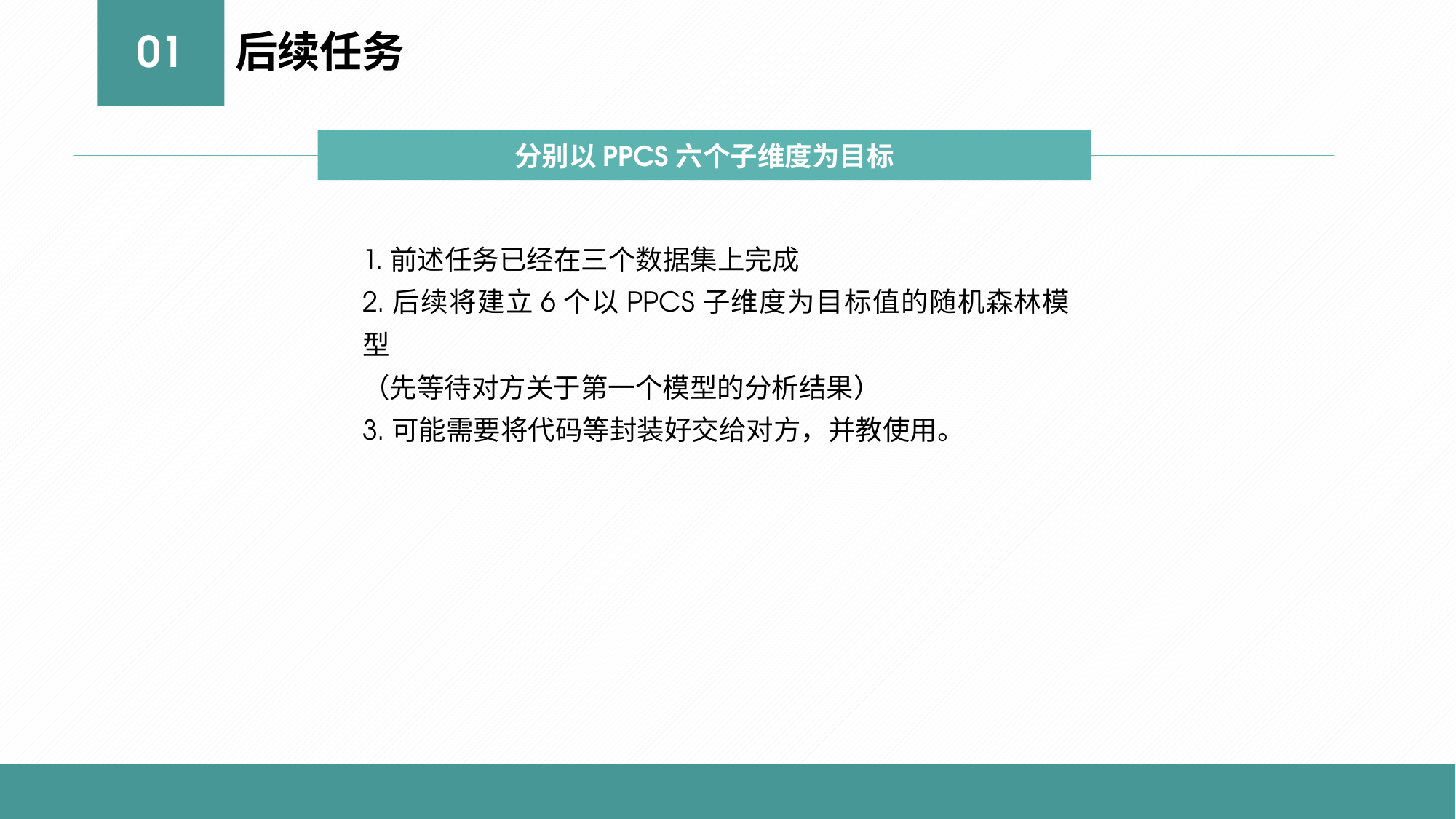

01
后续任务
分别以PPCS六个子维度为目标
1.前述任务已经在三个数据集上完成
2.后续将建立6个以PPCS子维度为目标值的随机森林模型
（先等待对方关于第一个模型的分析结果）
3.可能需要将代码等封装好交给对方，并教使用。